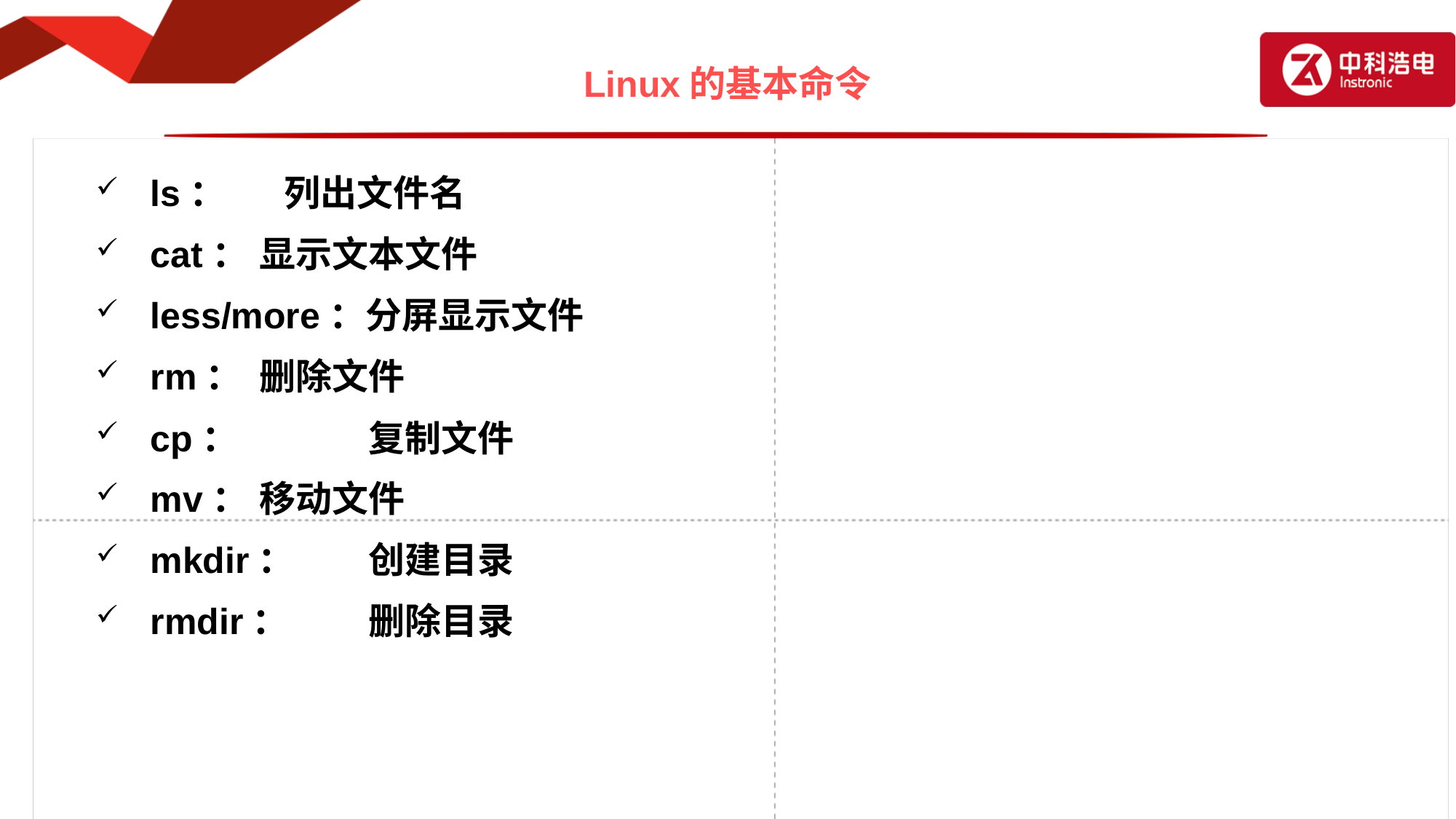

# Linux的基本命令
ls：	   列出文件名
cat：	显示文本文件
less/more：分屏显示文件
rm：	删除文件
cp：		复制文件
mv：	移动文件
mkdir：	创建目录
rmdir：	删除目录